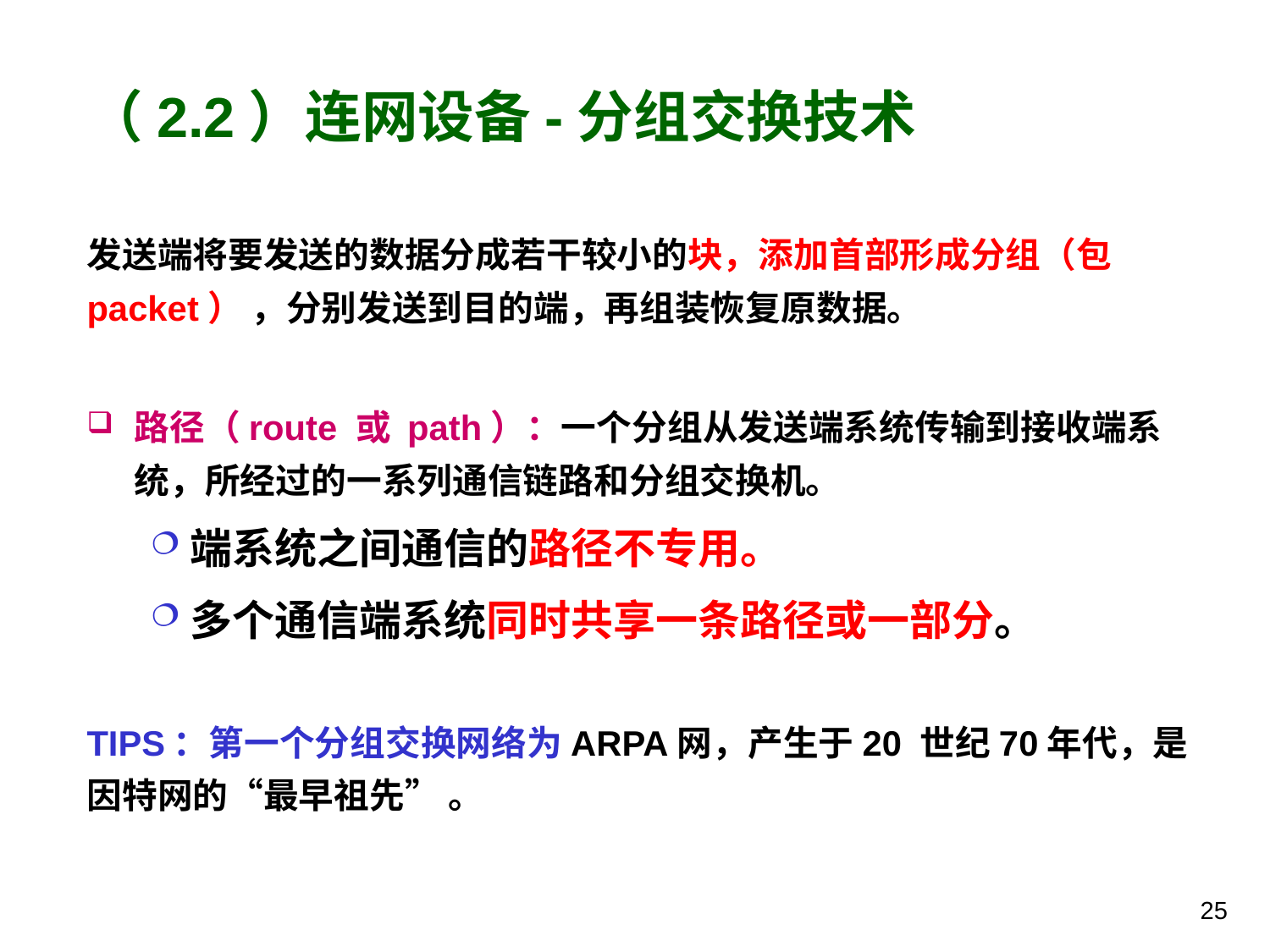

# （2.2）连网设备-分组交换技术
发送端将要发送的数据分成若干较小的块，添加首部形成分组（包packet） ，分别发送到目的端，再组装恢复原数据。

路径（route 或 path）：一个分组从发送端系统传输到接收端系统，所经过的一系列通信链路和分组交换机。
端系统之间通信的路径不专用。
多个通信端系统同时共享一条路径或一部分。

TIPS：第一个分组交换网络为ARPA网，产生于20 世纪70年代，是因特网的“最早祖先” 。
25